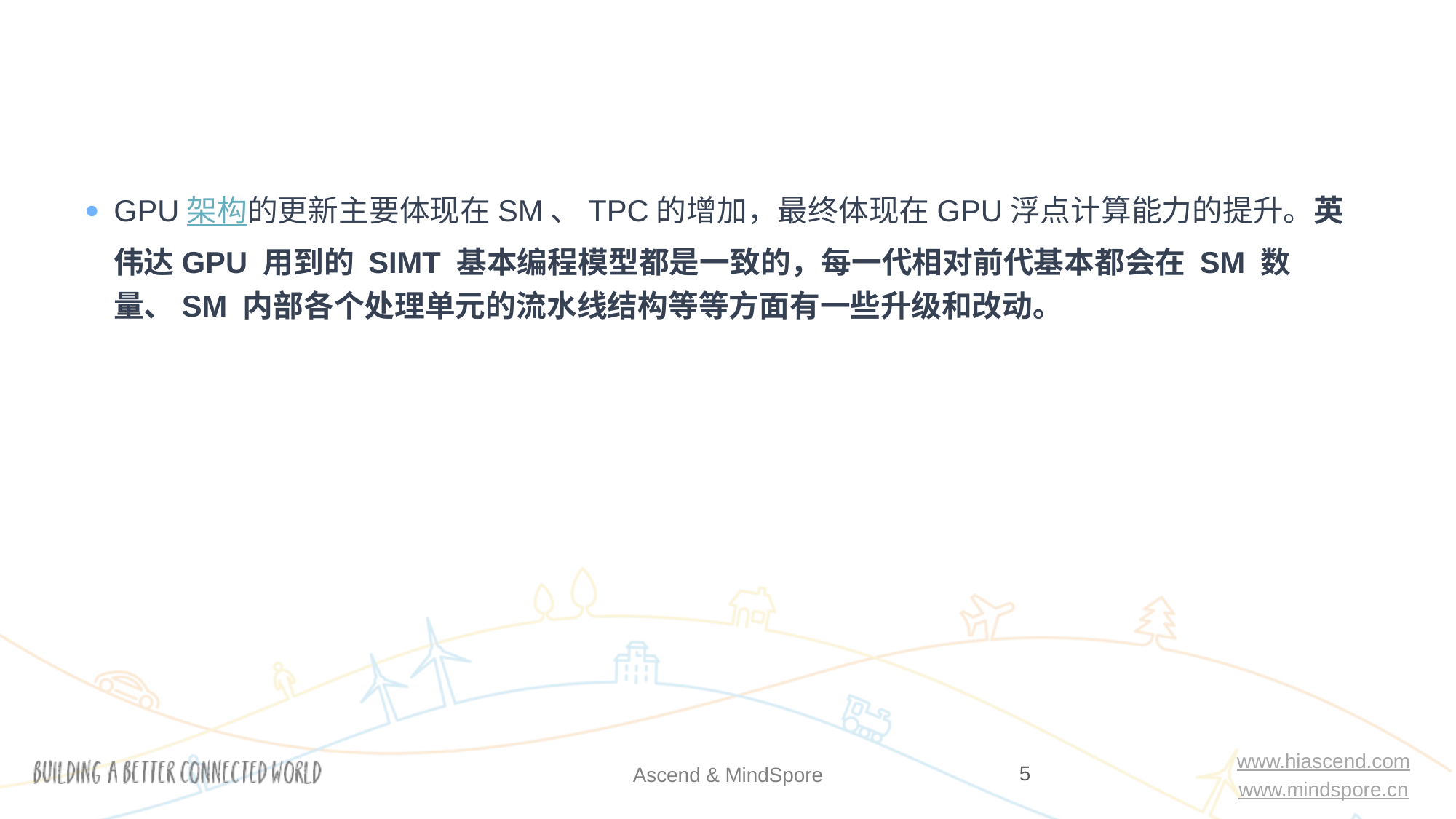

#
GPU架构的更新主要体现在SM、TPC的增加，最终体现在GPU浮点计算能力的提升。英伟达GPU 用到的 SIMT 基本编程模型都是一致的，每一代相对前代基本都会在 SM 数量、SM 内部各个处理单元的流水线结构等等方面有一些升级和改动。